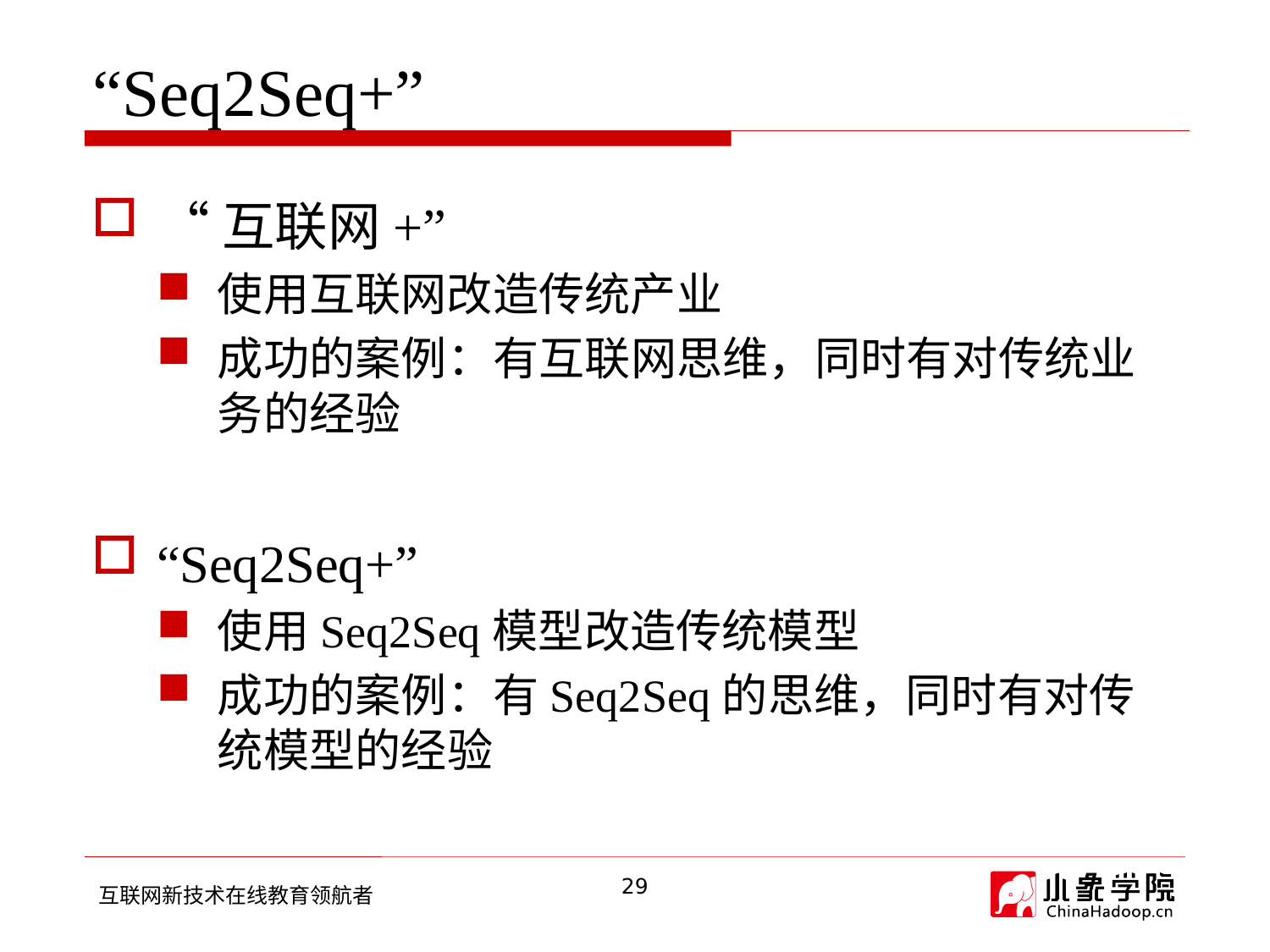

# “Seq2Seq+”
“互联网+”
使用互联网改造传统产业
成功的案例：有互联网思维，同时有对传统业务的经验

“Seq2Seq+”
使用Seq2Seq模型改造传统模型
成功的案例：有Seq2Seq的思维，同时有对传统模型的经验

29